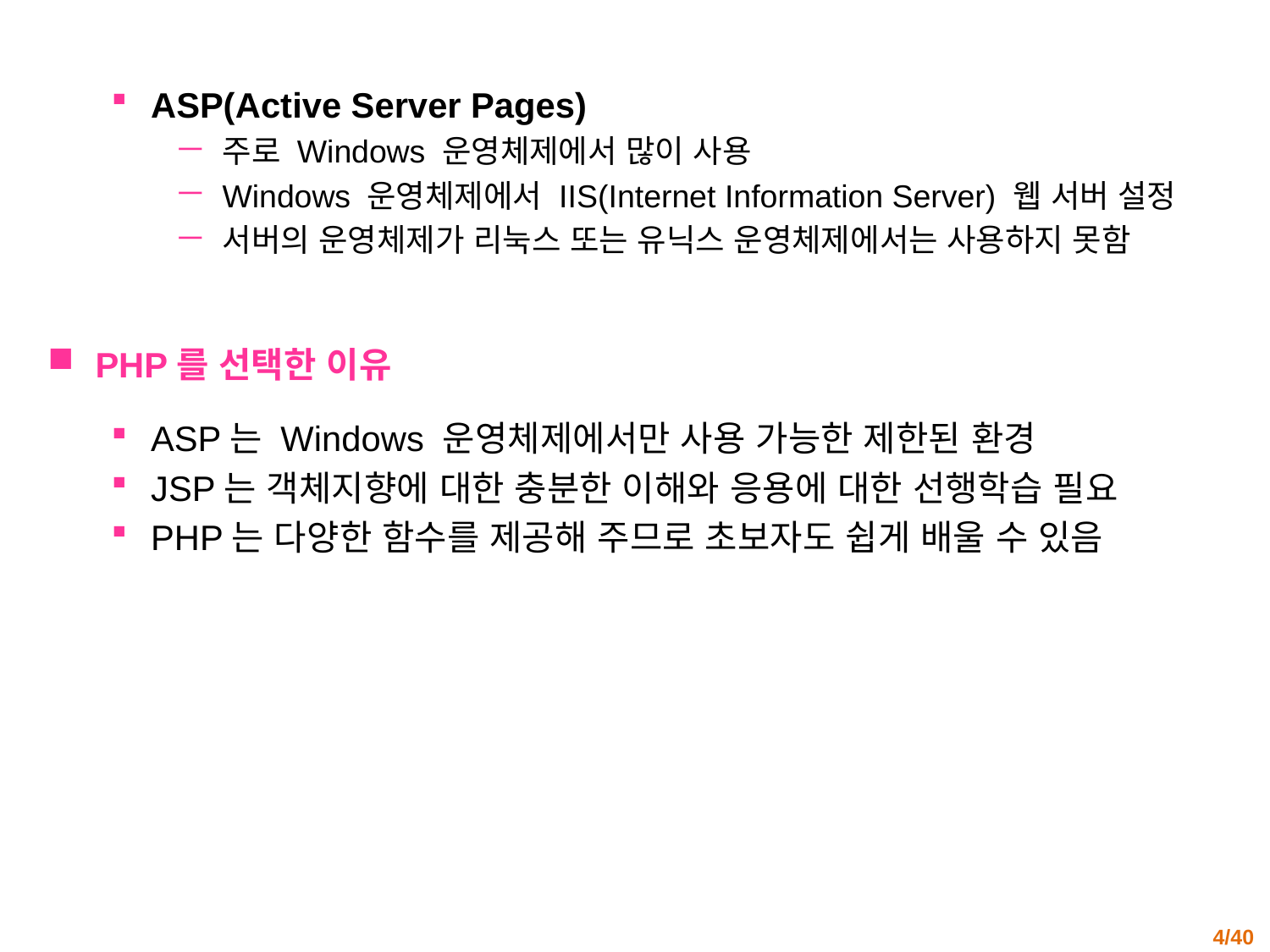

ASP(Active Server Pages)
주로 Windows 운영체제에서 많이 사용
Windows 운영체제에서 IIS(Internet Information Server) 웹 서버 설정
서버의 운영체제가 리눅스 또는 유닉스 운영체제에서는 사용하지 못함
PHP를 선택한 이유

ASP는 Windows 운영체제에서만 사용 가능한 제한된 환경
JSP는 객체지향에 대한 충분한 이해와 응용에 대한 선행학습 필요
PHP는 다양한 함수를 제공해 주므로 초보자도 쉽게 배울 수 있음